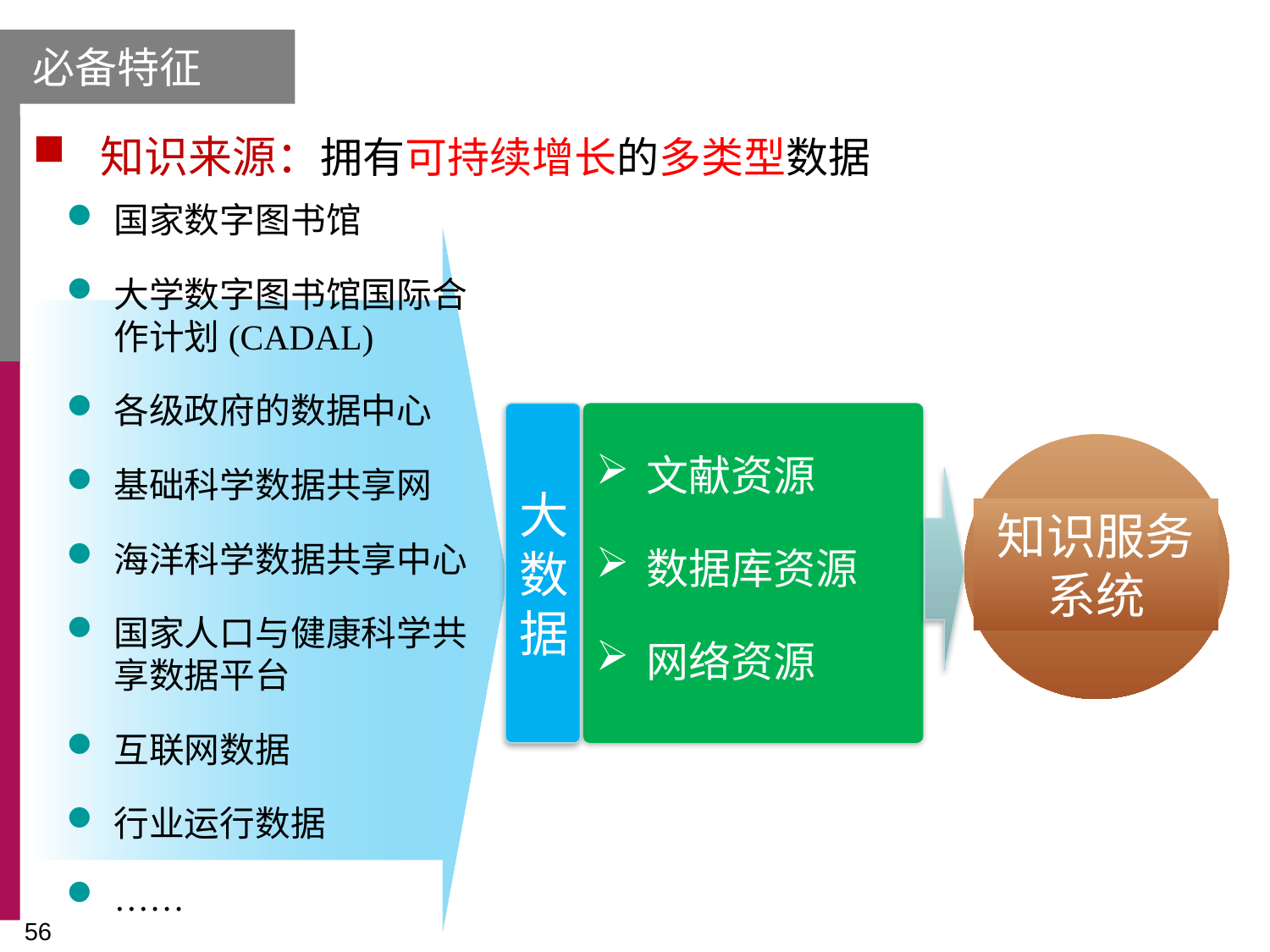

必备特征
 知识来源：拥有可持续增长的多类型数据
国家数字图书馆
大学数字图书馆国际合作计划(CADAL)
各级政府的数据中心
基础科学数据共享网
海洋科学数据共享中心
国家人口与健康科学共享数据平台
互联网数据
行业运行数据
……

二
大数据

知识服务系统
文献资源
数据库资源
网络资源

56